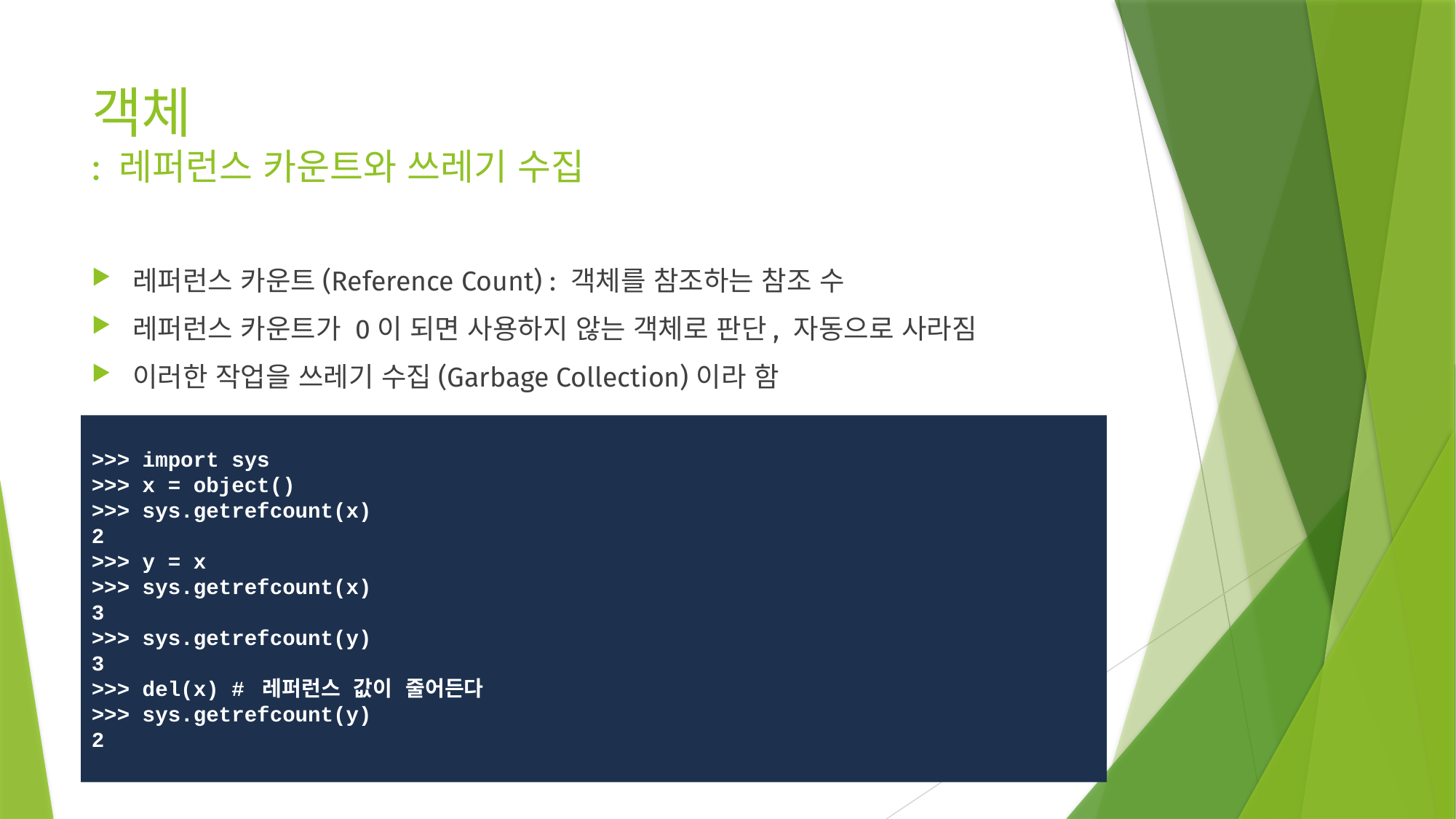

# 객체 : 레퍼런스 카운트와 쓰레기 수집
레퍼런스 카운트(Reference Count) : 객체를 참조하는 참조 수
레퍼런스 카운트가 0이 되면 사용하지 않는 객체로 판단, 자동으로 사라짐
이러한 작업을 쓰레기 수집(Garbage Collection)이라 함

>>> import sys
>>> x = object()
>>> sys.getrefcount(x)
2
>>> y = x
>>> sys.getrefcount(x)
3
>>> sys.getrefcount(y)
3
>>> del(x) # 레퍼런스 값이 줄어든다
>>> sys.getrefcount(y)
2